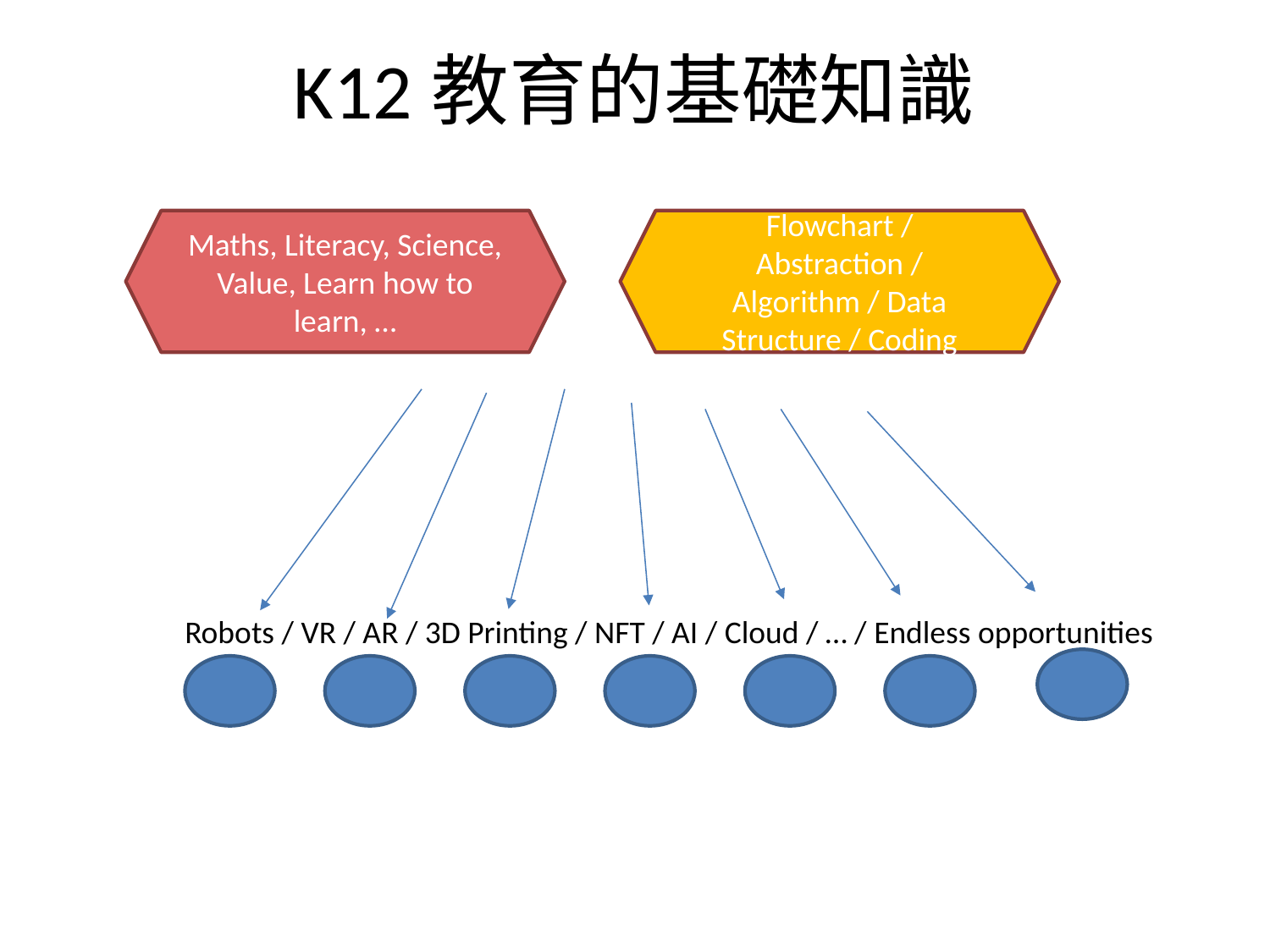

K12教育的基礎知識
Maths, Literacy, Science, Value, Learn how to learn, …
Flowchart / Abstraction / Algorithm / Data Structure / Coding
Robots / VR / AR / 3D Printing / NFT / AI / Cloud / … / Endless opportunities